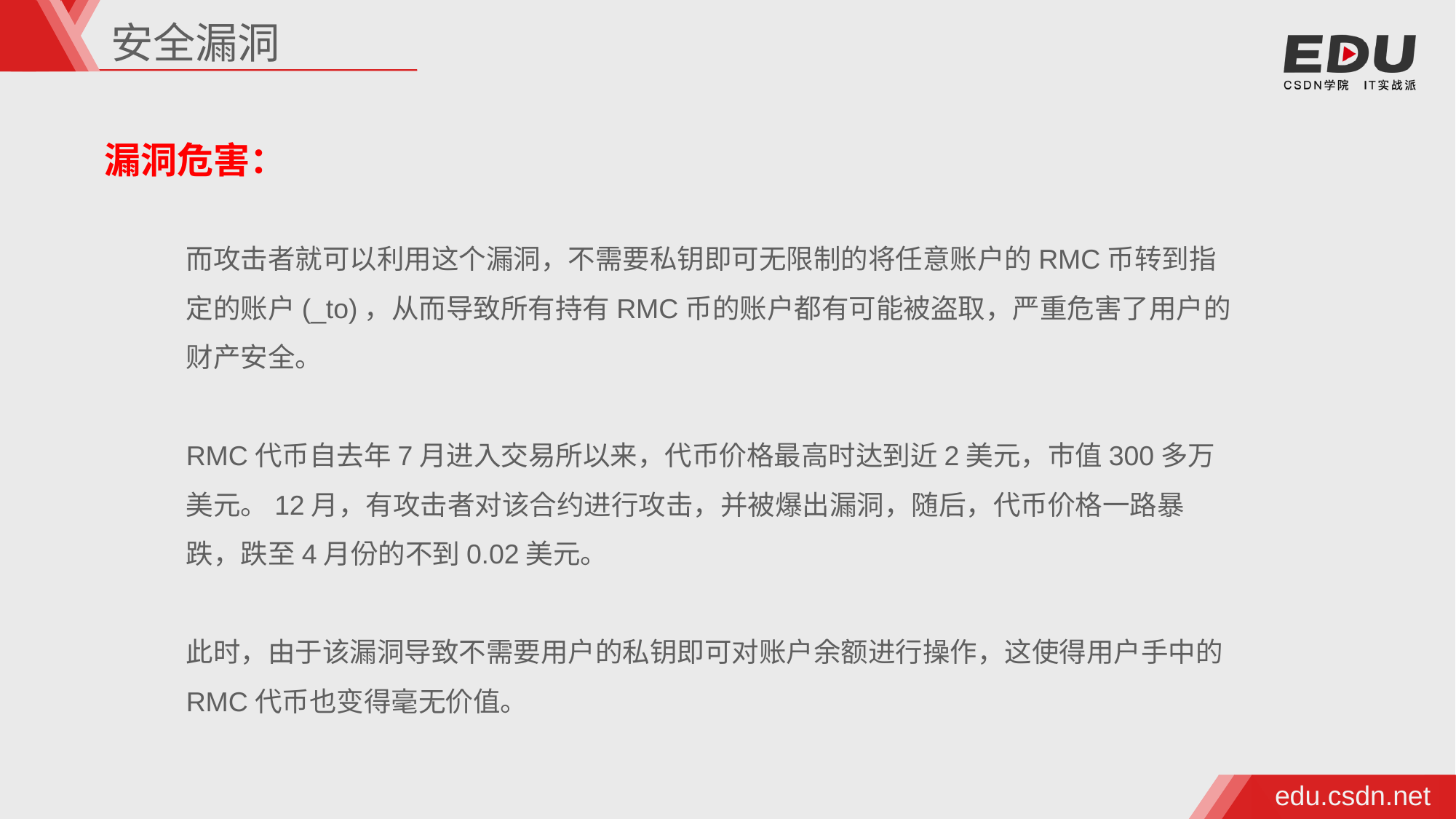

安全漏洞
漏洞危害：

而攻击者就可以利用这个漏洞，不需要私钥即可无限制的将任意账户的RMC币转到指定的账户(_to)，从而导致所有持有RMC币的账户都有可能被盗取，严重危害了用户的财产安全。

RMC代币自去年7月进入交易所以来，代币价格最高时达到近2美元，市值300多万美元。12月，有攻击者对该合约进行攻击，并被爆出漏洞，随后，代币价格一路暴跌，跌至4月份的不到0.02美元。

此时，由于该漏洞导致不需要用户的私钥即可对账户余额进行操作，这使得用户手中的RMC代币也变得毫无价值。
edu.csdn.net